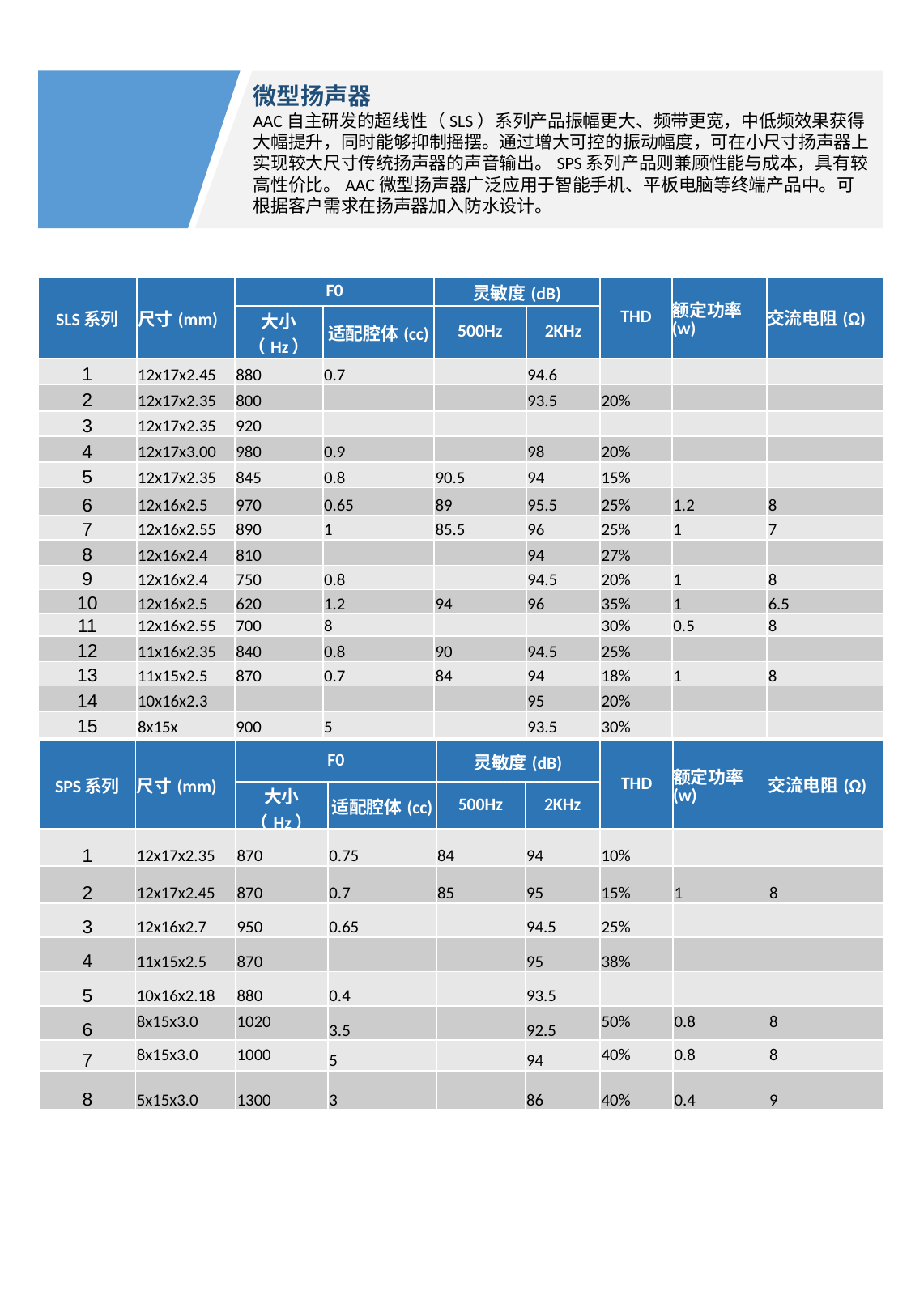

微型扬声器
AAC自主研发的超线性（SLS）系列产品振幅更大、频带更宽，中低频效果获得大幅提升，同时能够抑制摇摆。通过增大可控的振动幅度，可在小尺寸扬声器上实现较大尺寸传统扬声器的声音输出。SPS系列产品则兼顾性能与成本，具有较高性价比。AAC微型扬声器广泛应用于智能手机、平板电脑等终端产品中。可根据客户需求在扬声器加入防水设计。
| SLS系列 | 尺寸(mm) | F0 |  | 灵敏度(dB) |  | THD | 额定功率(w) | 交流电阻(Ω) |
| --- | --- | --- | --- | --- | --- | --- | --- | --- |
|  |  | 大小（Hz） | 适配腔体(cc) | 500Hz | 2KHz |  |  |  |
| 1 | 12x17x2.45 | 880 | 0.7 |  | 94.6 |  |  |  |
| 2 | 12x17x2.35 | 800 |  |  | 93.5 | 20% |  |  |
| 3 | 12x17x2.35 | 920 |  |  |  |  |  |  |
| 4 | 12x17x3.00 | 980 | 0.9 |  | 98 | 20% |  |  |
| 5 | 12x17x2.35 | 845 | 0.8 | 90.5 | 94 | 15% |  |  |
| 6 | 12x16x2.5 | 970 | 0.65 | 89 | 95.5 | 25% | 1.2 | 8 |
| 7 | 12x16x2.55 | 890 | 1 | 85.5 | 96 | 25% | 1 | 7 |
| 8 | 12x16x2.4 | 810 |  |  | 94 | 27% |  |  |
| 9 | 12x16x2.4 | 750 | 0.8 |  | 94.5 | 20% | 1 | 8 |
| 10 | 12x16x2.5 | 620 | 1.2 | 94 | 96 | 35% | 1 | 6.5 |
| 11 | 12x16x2.55 | 700 | 8 |  |  | 30% | 0.5 | 8 |
| 12 | 11x16x2.35 | 840 | 0.8 | 90 | 94.5 | 25% |  |  |
| 13 | 11x15x2.5 | 870 | 0.7 | 84 | 94 | 18% | 1 | 8 |
| 14 | 10x16x2.3 |  |  |  | 95 | 20% |  |  |
| 15 | 8x15x | 900 | 5 |  | 93.5 | 30% |  |  |
| SPS系列 | 尺寸(mm) | F0 |  | 灵敏度(dB) |  | THD | 额定功率(w) | 交流电阻(Ω) |
| --- | --- | --- | --- | --- | --- | --- | --- | --- |
|  |  | 大小（Hz） | 适配腔体(cc) | 500Hz | 2KHz |  |  |  |
| 1 | 12x17x2.35 | 870 | 0.75 | 84 | 94 | 10% |  |  |
| 2 | 12x17x2.45 | 870 | 0.7 | 85 | 95 | 15% | 1 | 8 |
| 3 | 12x16x2.7 | 950 | 0.65 |  | 94.5 | 25% |  |  |
| 4 | 11x15x2.5 | 870 |  |  | 95 | 38% |  |  |
| 5 | 10x16x2.18 | 880 | 0.4 |  | 93.5 |  |  |  |
| 6 | 8x15x3.0 | 1020 | 3.5 |  | 92.5 | 50% | 0.8 | 8 |
| 7 | 8x15x3.0 | 1000 | 5 |  | 94 | 40% | 0.8 | 8 |
| 8 | 5x15x3.0 | 1300 | 3 |  | 86 | 40% | 0.4 | 9 |